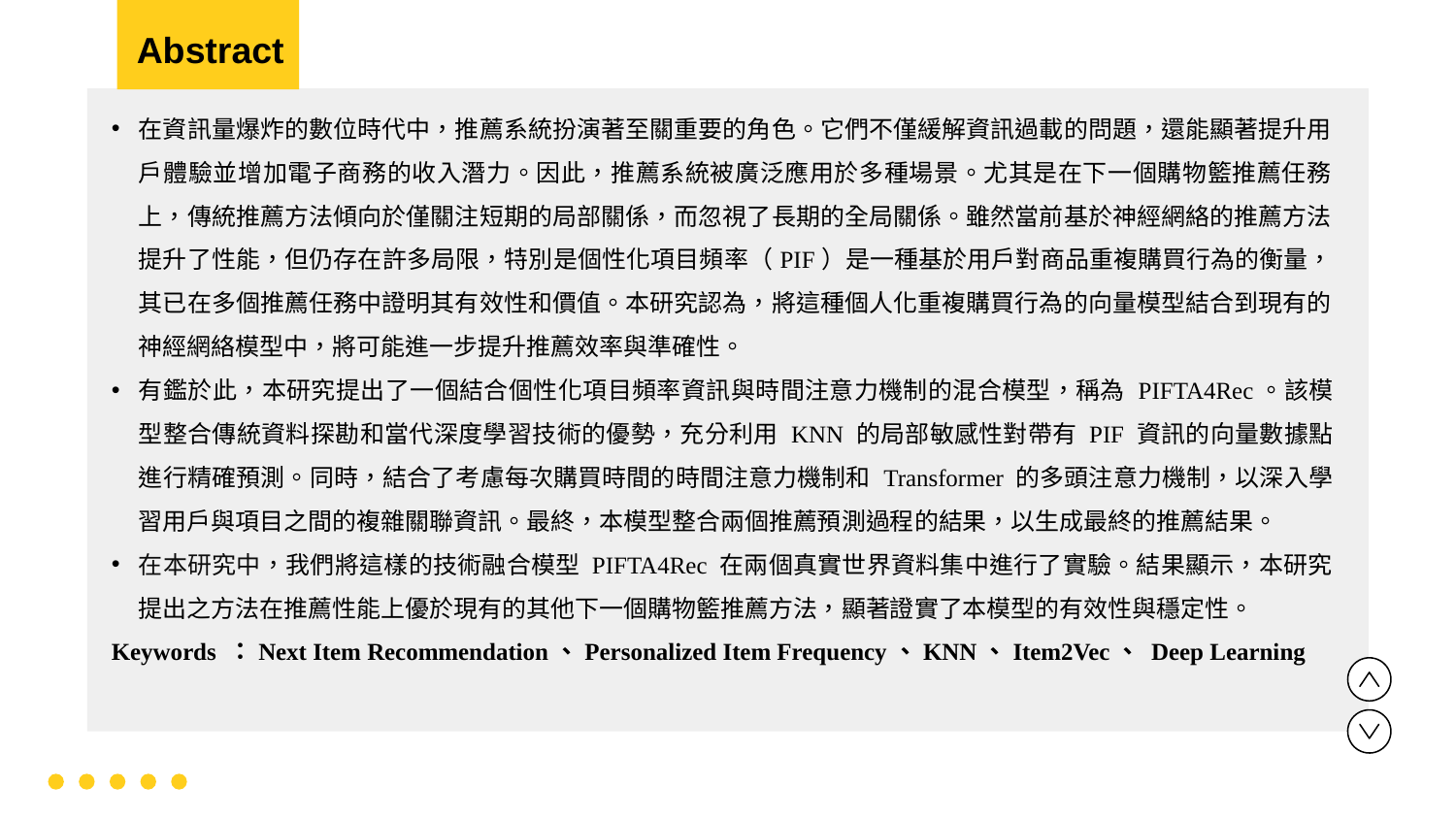

Abstract
在資訊量爆炸的數位時代中，推薦系統扮演著至關重要的角色。它們不僅緩解資訊過載的問題，還能顯著提升用戶體驗並增加電子商務的收入潛力。因此，推薦系統被廣泛應用於多種場景。尤其是在下一個購物籃推薦任務上，傳統推薦方法傾向於僅關注短期的局部關係，而忽視了長期的全局關係。雖然當前基於神經網絡的推薦方法提升了性能，但仍存在許多局限，特別是個性化項目頻率（PIF）是一種基於用戶對商品重複購買行為的衡量，其已在多個推薦任務中證明其有效性和價值。本研究認為，將這種個人化重複購買行為的向量模型結合到現有的神經網絡模型中，將可能進一步提升推薦效率與準確性。
有鑑於此，本研究提出了一個結合個性化項目頻率資訊與時間注意力機制的混合模型，稱為 PIFTA4Rec。該模型整合傳統資料探勘和當代深度學習技術的優勢，充分利用 KNN 的局部敏感性對帶有 PIF 資訊的向量數據點進行精確預測。同時，結合了考慮每次購買時間的時間注意力機制和 Transformer 的多頭注意力機制，以深入學習用戶與項目之間的複雜關聯資訊。最終，本模型整合兩個推薦預測過程的結果，以生成最終的推薦結果。
在本研究中，我們將這樣的技術融合模型 PIFTA4Rec 在兩個真實世界資料集中進行了實驗。結果顯示，本研究提出之方法在推薦性能上優於現有的其他下一個購物籃推薦方法，顯著證實了本模型的有效性與穩定性。
Keywords ：Next Item Recommendation、Personalized Item Frequency、KNN、Item2Vec、 Deep Learning